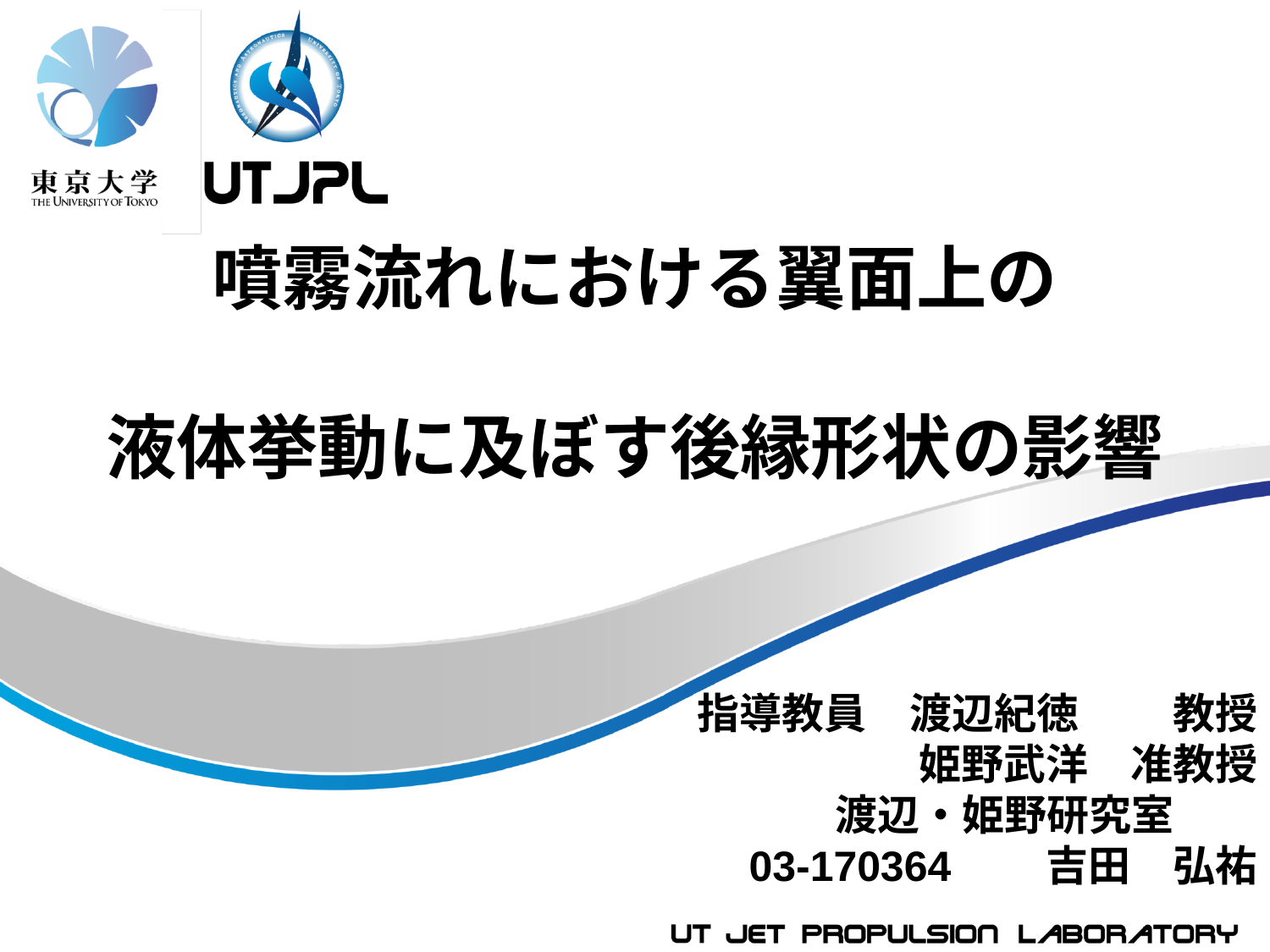

# 噴霧流れにおける翼面上の 液体挙動に及ぼす後縁形状の影響
指導教員　渡辺紀徳 　　教授
姫野武洋　准教授
　　　　　　　渡辺・姫野研究室
03-170364　　吉田　弘祐